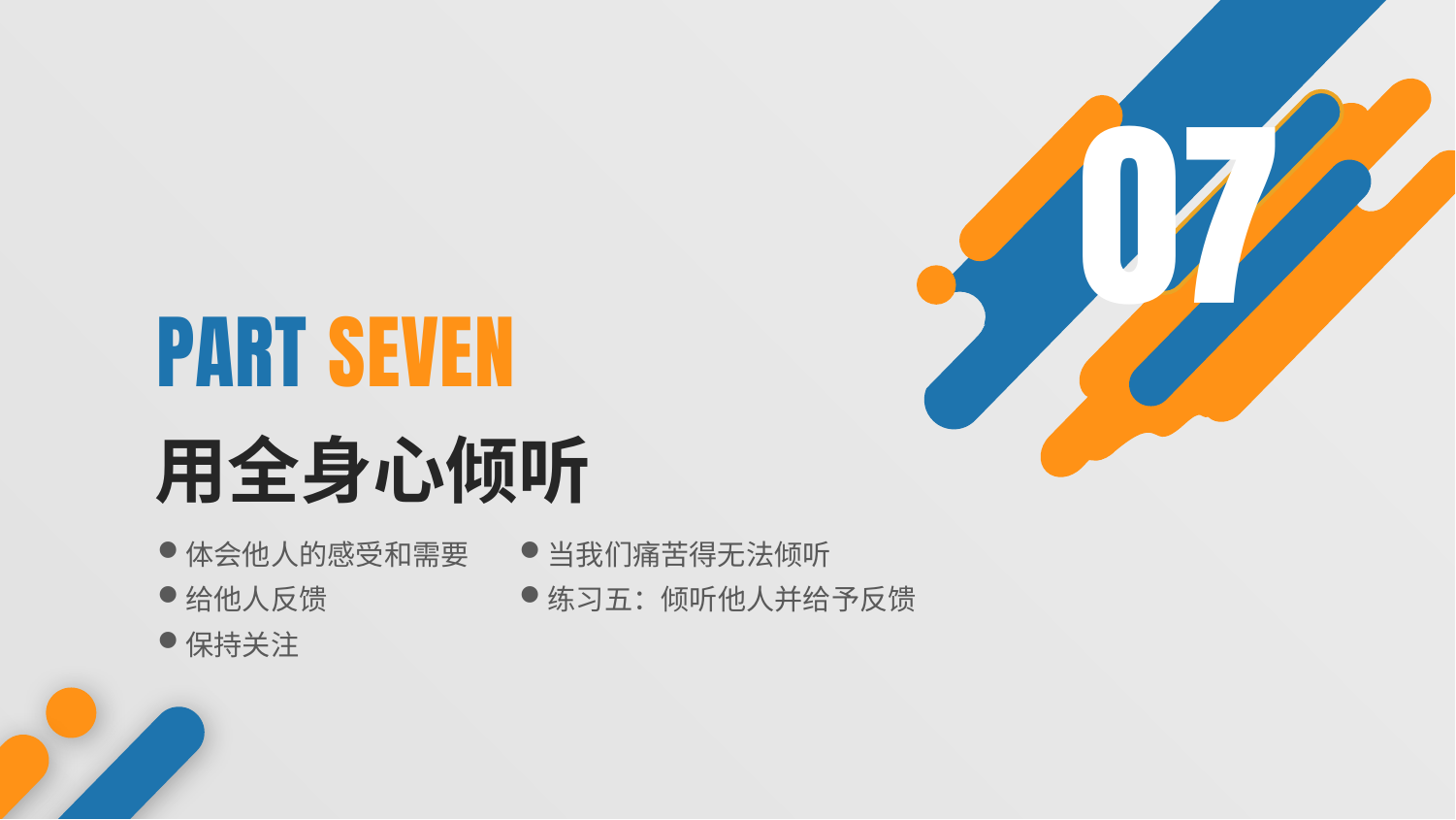

07
PART SEVEN
用全身心倾听
体会他人的感受和需要
当我们痛苦得无法倾听
给他人反馈
练习五：倾听他人并给予反馈
保持关注